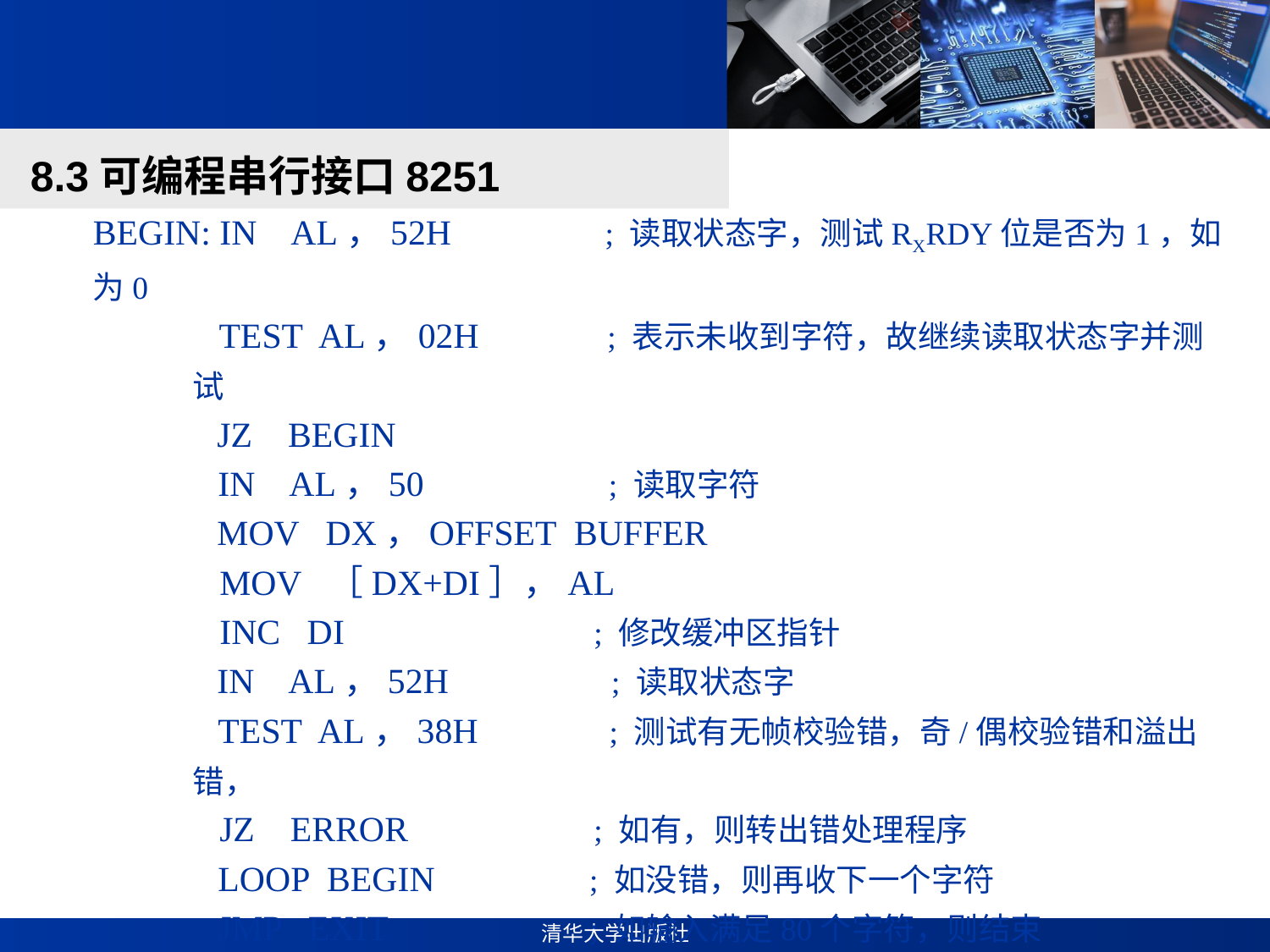

#
8.3可编程串行接口8251
BEGIN: IN    AL，52H                   ; 读取状态字，测试RXRDY位是否为1，如为0
   TEST  AL，02H                ; 表示未收到字符，故继续读取状态字并测试
   JZ    BEGIN
   IN    AL，50                       ; 读取字符
   MOV   DX，OFFSET  BUFFER
   MOV  ［DX+DI］，AL
   INC   DI                            ; 修改缓冲区指针
   IN    AL，52H                    ; 读取状态字
   TEST  AL，38H                ; 测试有无帧校验错，奇/偶校验错和溢出错，
   JZ    ERROR                       ; 如有，则转出错处理程序
   LOOP  BEGIN                   ; 如没错，则再收下一个字符
   JMP   EXIT                         ; 如输入满足80个字符，则结束
ERROR:  CALL  ERR-OUT               ; 调出错处理
EXIT:   …